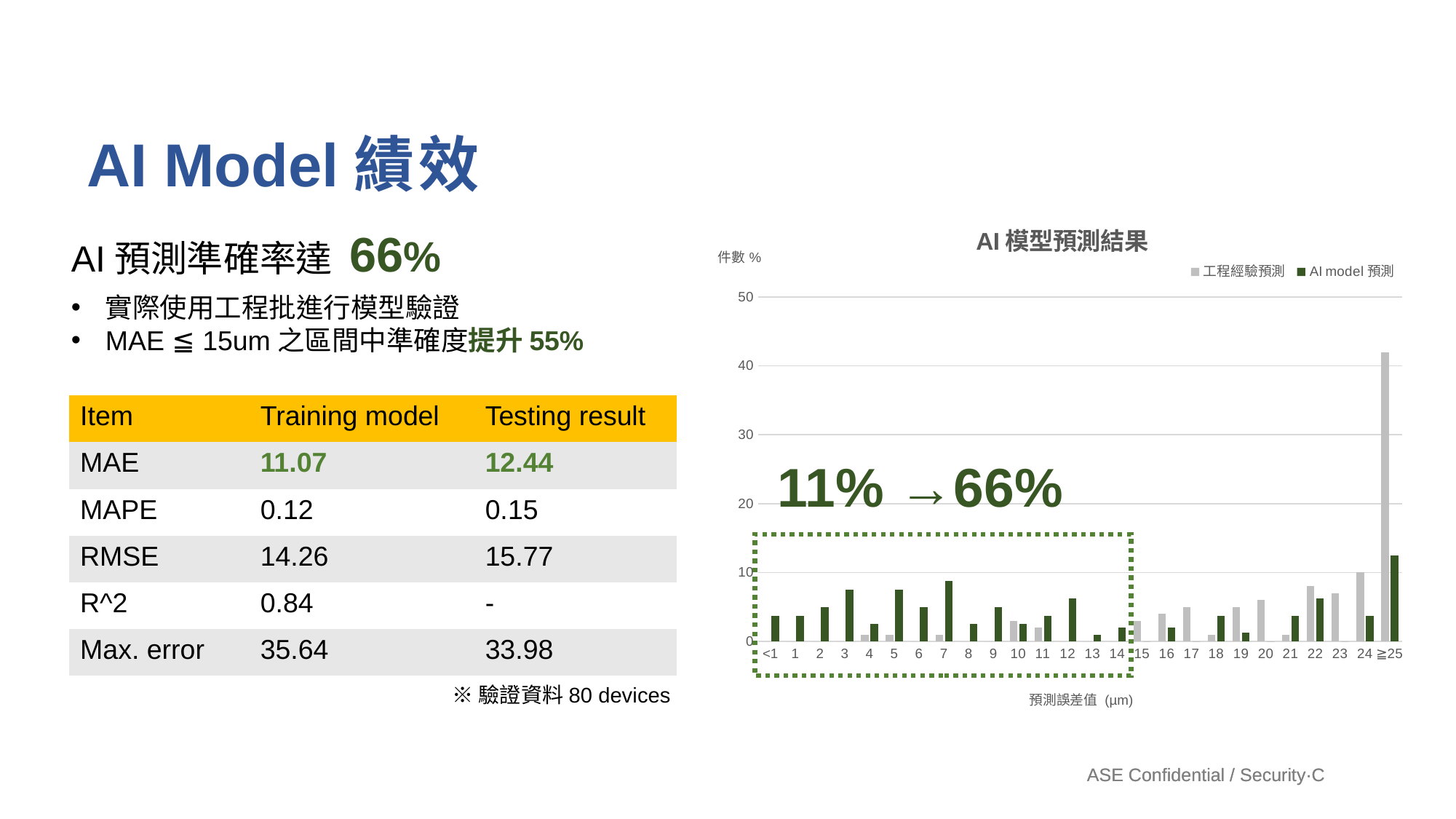

AI Model績效

### Chart: AI模型預測結果

| Category | 工程經驗預測 | AI model預測 |
|---|---|---|
| <1 | 0.0 | 3.75 |
| 1 | 0.0 | 3.75 |
| 2 | 0.0 | 5.0 |
| 3 | 0.0 | 7.5 |
| 4 | 1.0 | 2.5 |
| 5 | 1.0 | 7.5 |
| 6 | 0.0 | 5.0 |
| 7 | 1.0 | 8.75 |
| 8 | 0.0 | 2.5 |
| 9 | 0.0 | 5.0 |
| 10 | 3.0 | 2.5 |
| 11 | 2.0 | 3.75 |
| 12 | 0.0 | 6.25 |
| 13 | 0.0 | 1.0 |
| 14 | 0.0 | 2.0 |
| 15 | 3.0 | 0.0 |
| 16 | 4.0 | 2.0 |
| 17 | 5.0 | 0.0 |
| 18 | 1.0 | 3.75 |
| 19 | 5.0 | 1.25 |
| 20 | 6.0 | 0.0 |
| 21 | 1.0 | 3.75 |
| 22 | 8.0 | 6.25 |
| 23 | 7.0 | 0.0 |
| 24 | 10.0 | 3.75 |
| ≧25 | 42.0 | 12.5 |
11% →66%

AI預測準確率達 66%
實際使用工程批進行模型驗證
MAE ≦ 15um之區間中準確度提升55%

| Item | Training model | Testing result |
| --- | --- | --- |
| MAE | 11.07 | 12.44 |
| MAPE | 0.12 | 0.15 |
| RMSE | 14.26 | 15.77 |
| R^2 | 0.84 | - |
| Max. error | 35.64 | 33.98 |
※驗證資料80 devices